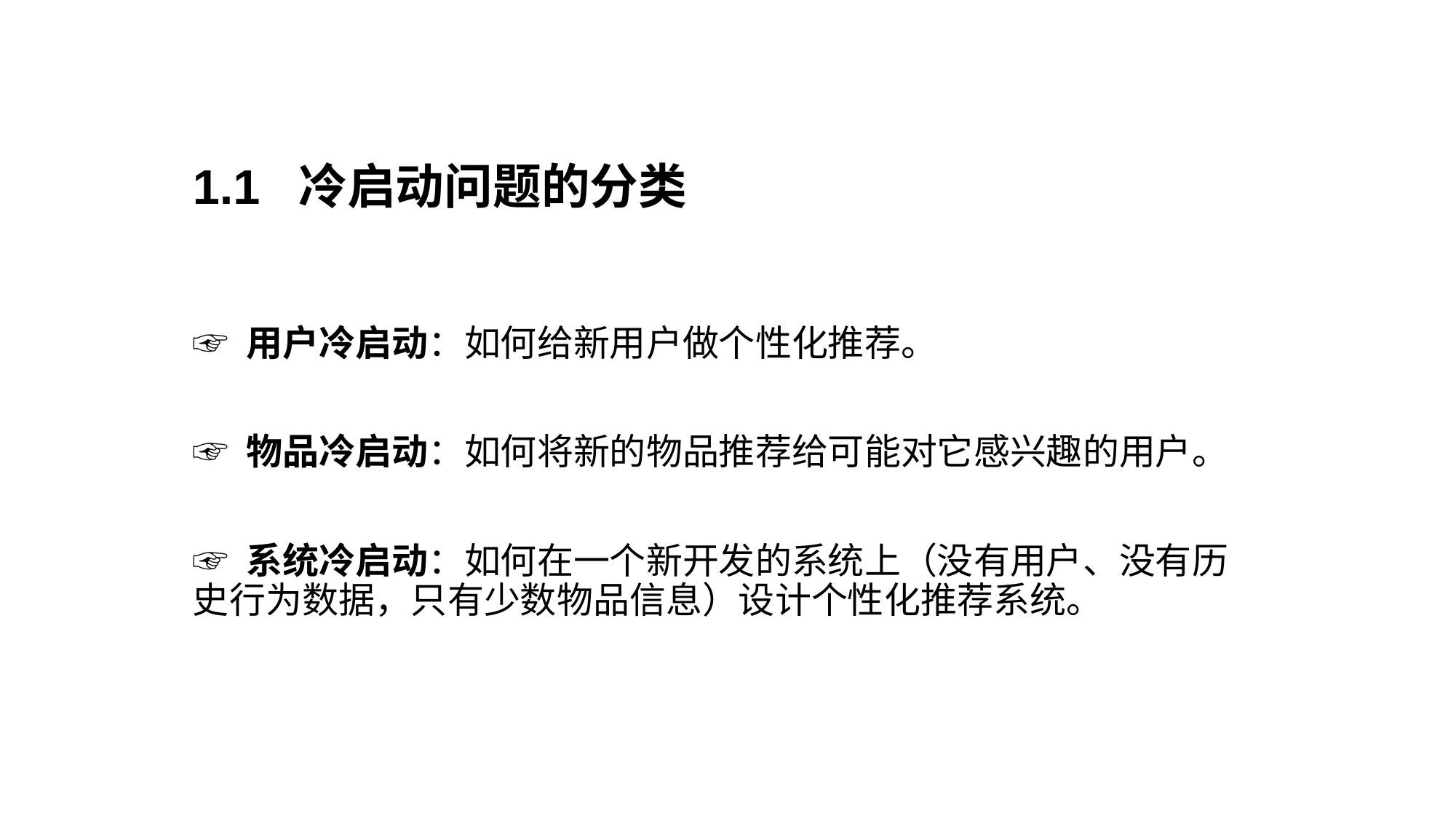

# 1.1  冷启动问题的分类

☞ 用户冷启动：如何给新用户做个性化推荐。

☞ 物品冷启动：如何将新的物品推荐给可能对它感兴趣的用户。

☞ 系统冷启动：如何在一个新开发的系统上（没有用户、没有历史行为数据，只有少数物品信息）设计个性化推荐系统。